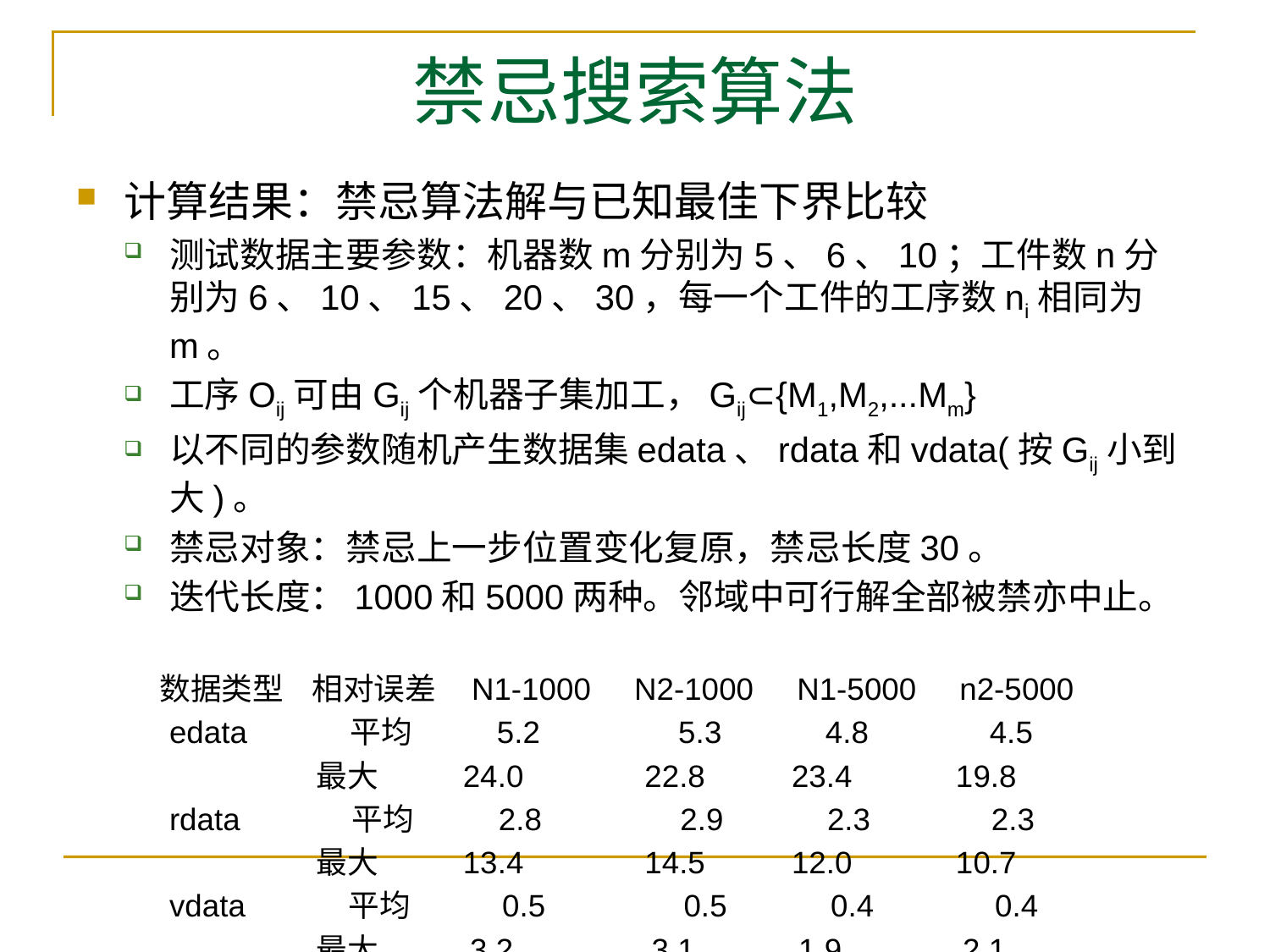

# 禁忌搜索算法
计算结果：禁忌算法解与已知最佳下界比较
测试数据主要参数：机器数m分别为5、6、10；工件数n分别为6、10、15、20、30，每一个工件的工序数ni相同为m。
工序Oij可由Gij个机器子集加工，Gij⊂{M1,M2,...Mm}
以不同的参数随机产生数据集edata、rdata和vdata(按Gij小到大)。
禁忌对象：禁忌上一步位置变化复原，禁忌长度30。
迭代长度：1000和5000两种。邻域中可行解全部被禁亦中止。

    数据类型    相对误差    N1-1000     N2-1000     N1-5000     n2-5000
edata           平均           5.2                5.3            4.8              4.5
                    最大           24.0              22.8          23.4            19.8
rdata            平均           2.8                2.9            2.3              2.3
                    最大           13.4              14.5          12.0            10.7
vdata           平均            0.5                0.5            0.4              0.4
                    最大            3.2                3.1            1.9              2.1